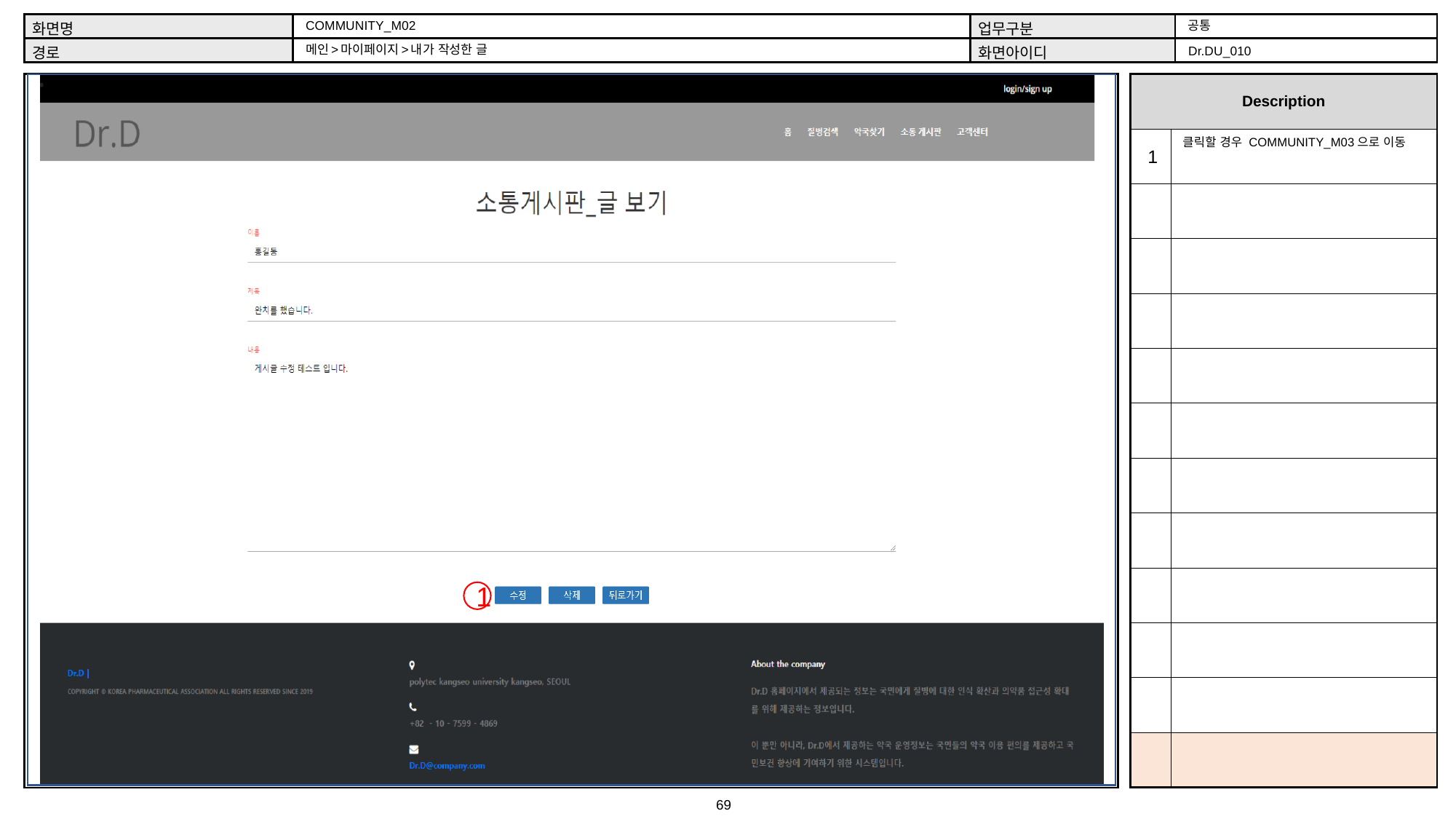

공통
COMMUNITY_M02
메인>마이페이지>내가 작성한 글
Dr.DU_010

클릭할 경우 COMMUNITY_M03으로 이동
1
1